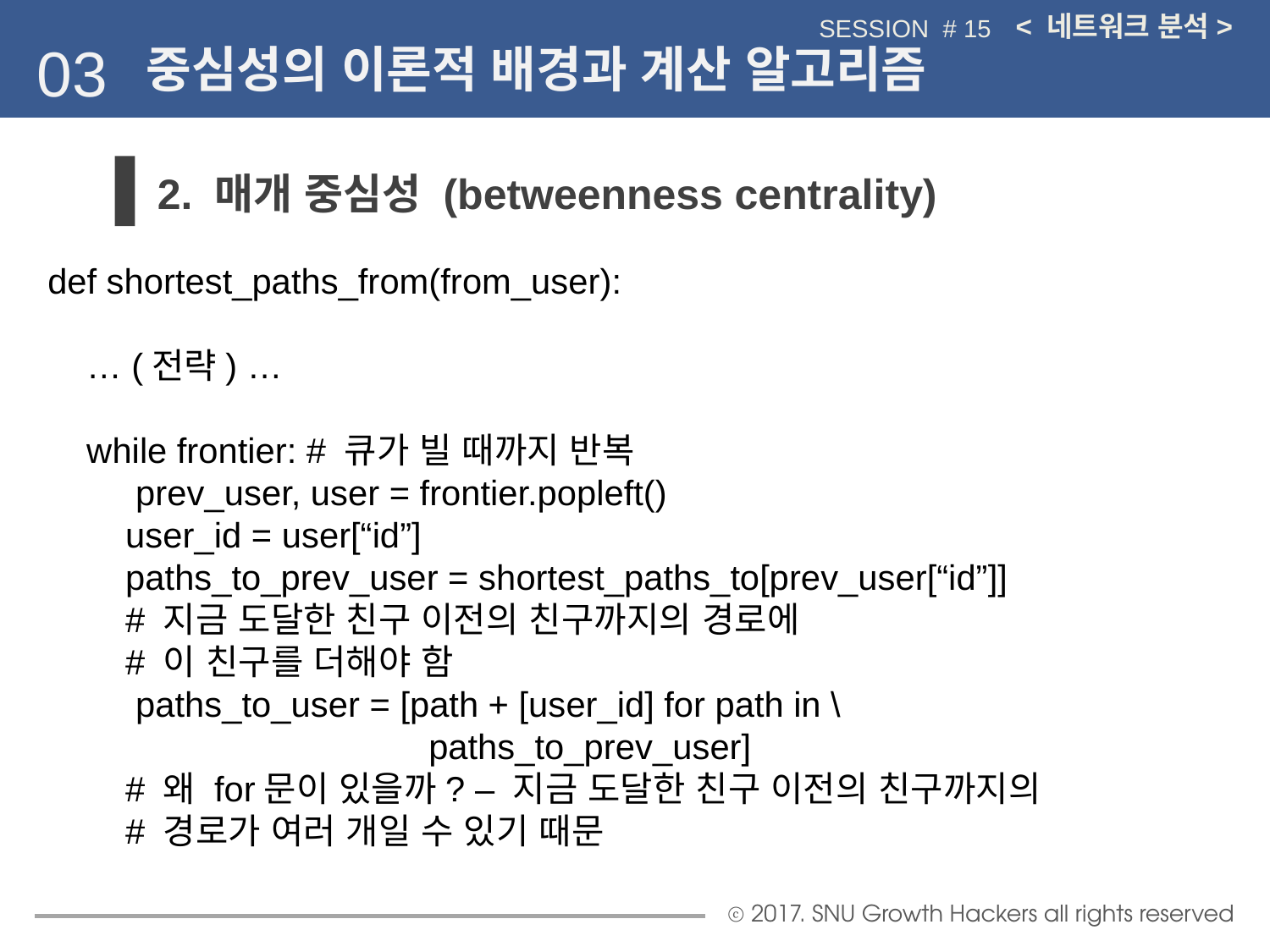

< 네트워크 분석>
SESSION  # 15
03
중심성의 이론적 배경과 계산 알고리즘

2. 매개 중심성 (betweenness centrality)
def shortest_paths_from(from_user):
    … (전략) …
    while frontier: # 큐가 빌 때까지 반복
        prev_user, user = frontier.popleft()
        user_id = user[“id”]
        paths_to_prev_user = shortest_paths_to[prev_user[“id”]]
        # 지금 도달한 친구 이전의 친구까지의 경로에
        # 이 친구를 더해야 함
        paths_to_user = [path + [user_id] for path in \
   			paths_to_prev_user]
        # 왜 for문이 있을까? – 지금 도달한 친구 이전의 친구까지의
        # 경로가 여러 개일 수 있기 때문
ⓒ 2017. SNU Growth Hackers all rights reserved